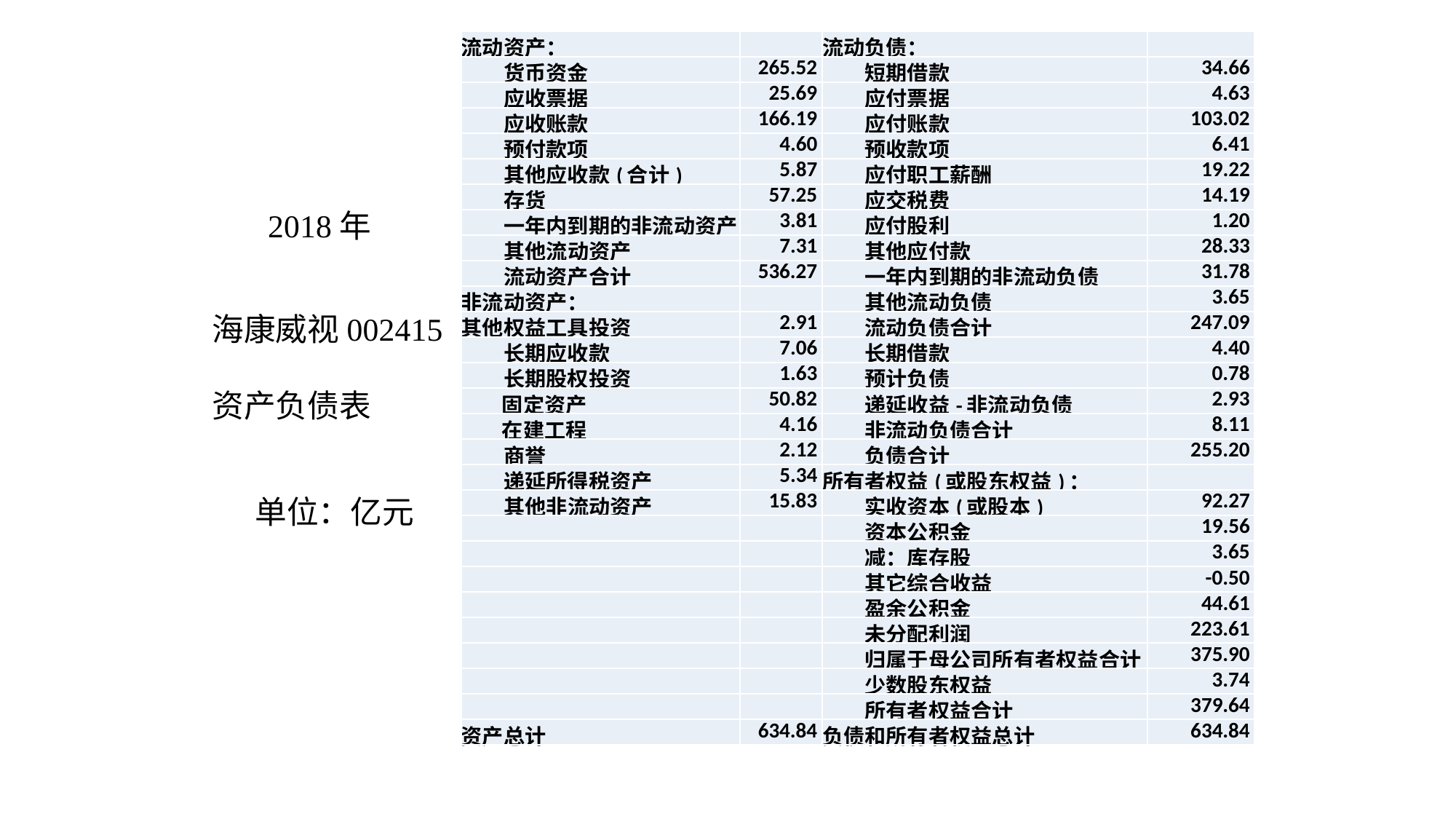

| 流动资产： |  | 流动负债： |  |
| --- | --- | --- | --- |
| 货币资金 | 265.52 | 短期借款 | 34.66 |
| 应收票据 | 25.69 | 应付票据 | 4.63 |
| 应收账款 | 166.19 | 应付账款 | 103.02 |
| 预付款项 | 4.60 | 预收款项 | 6.41 |
| 其他应收款(合计) | 5.87 | 应付职工薪酬 | 19.22 |
| 存货 | 57.25 | 应交税费 | 14.19 |
| 一年内到期的非流动资产 | 3.81 | 应付股利 | 1.20 |
| 其他流动资产 | 7.31 | 其他应付款 | 28.33 |
| 流动资产合计 | 536.27 | 一年内到期的非流动负债 | 31.78 |
| 非流动资产： |  | 其他流动负债 | 3.65 |
| 其他权益工具投资 | 2.91 | 流动负债合计 | 247.09 |
| 长期应收款 | 7.06 | 长期借款 | 4.40 |
| 长期股权投资 | 1.63 | 预计负债 | 0.78 |
| 固定资产 | 50.82 | 递延收益-非流动负债 | 2.93 |
| 在建工程 | 4.16 | 非流动负债合计 | 8.11 |
| 商誉 | 2.12 | 负债合计 | 255.20 |
| 递延所得税资产 | 5.34 | 所有者权益(或股东权益)： |  |
| 其他非流动资产 | 15.83 | 实收资本(或股本) | 92.27 |
|  |  | 资本公积金 | 19.56 |
|  |  | 减：库存股 | 3.65 |
|  |  | 其它综合收益 | -0.50 |
|  |  | 盈余公积金 | 44.61 |
|  |  | 未分配利润 | 223.61 |
|  |  | 归属于母公司所有者权益合计 | 375.90 |
|  |  | 少数股东权益 | 3.74 |
|  |  | 所有者权益合计 | 379.64 |
| 资产总计 | 634.84 | 负债和所有者权益总计 | 634.84 |
2018年
海康威视002415

资产负债表
单位：亿元